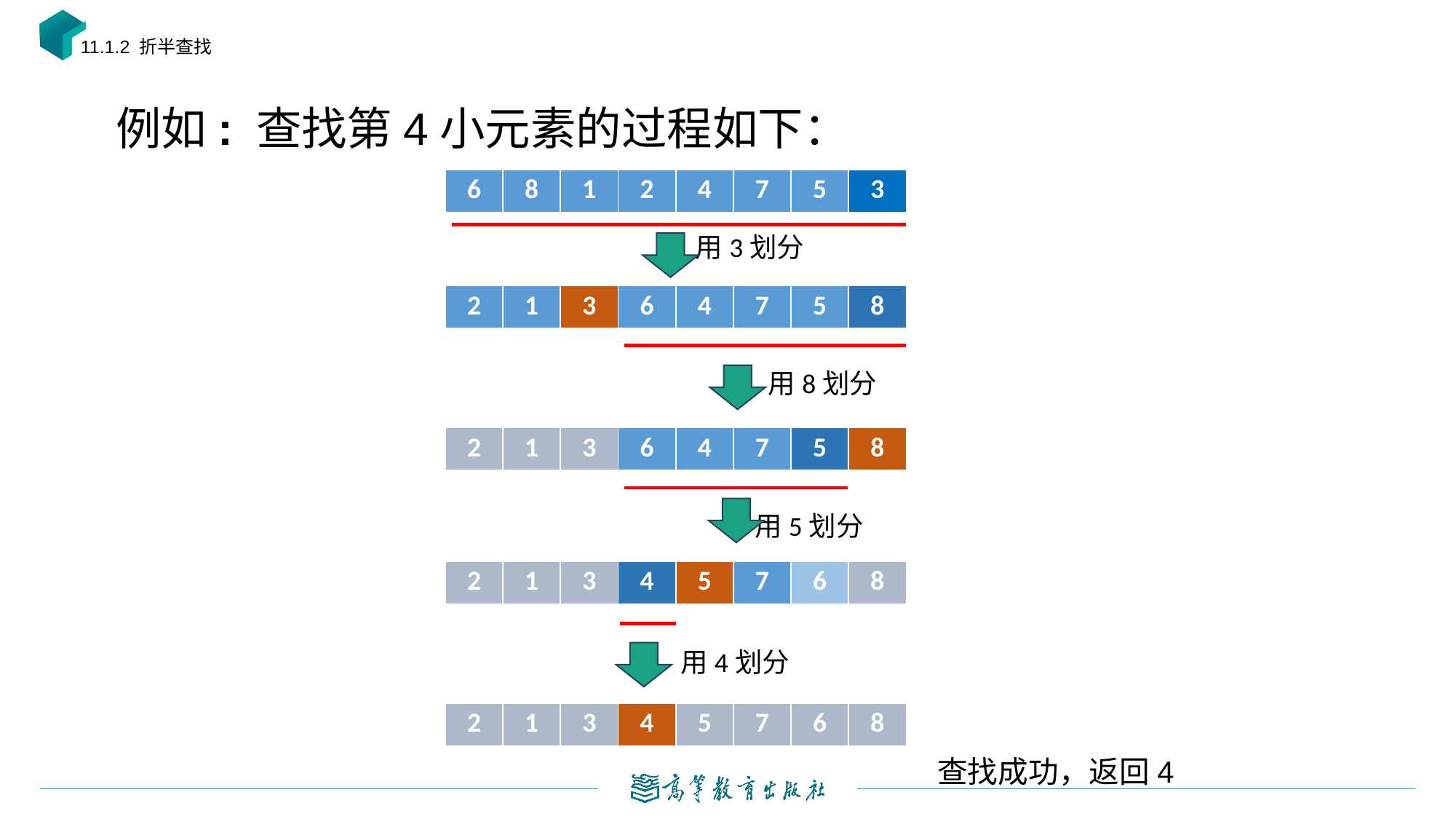

11.1.2 折半查找
例如: 查找第4小元素的过程如下：
| 6 | 8 | 1 | 2 | 4 | 7 | 5 | 3 |
| --- | --- | --- | --- | --- | --- | --- | --- |
用3划分

| 2 | 1 | 3 | 6 | 4 | 7 | 5 | 8 |
| --- | --- | --- | --- | --- | --- | --- | --- |
用8划分

| 2 | 1 | 3 | 6 | 4 | 7 | 5 | 8 |
| --- | --- | --- | --- | --- | --- | --- | --- |

用5划分
| 2 | 1 | 3 | 4 | 5 | 7 | 6 | 8 |
| --- | --- | --- | --- | --- | --- | --- | --- |
用4划分

| 2 | 1 | 3 | 4 | 5 | 7 | 6 | 8 |
| --- | --- | --- | --- | --- | --- | --- | --- |
查找成功，返回4